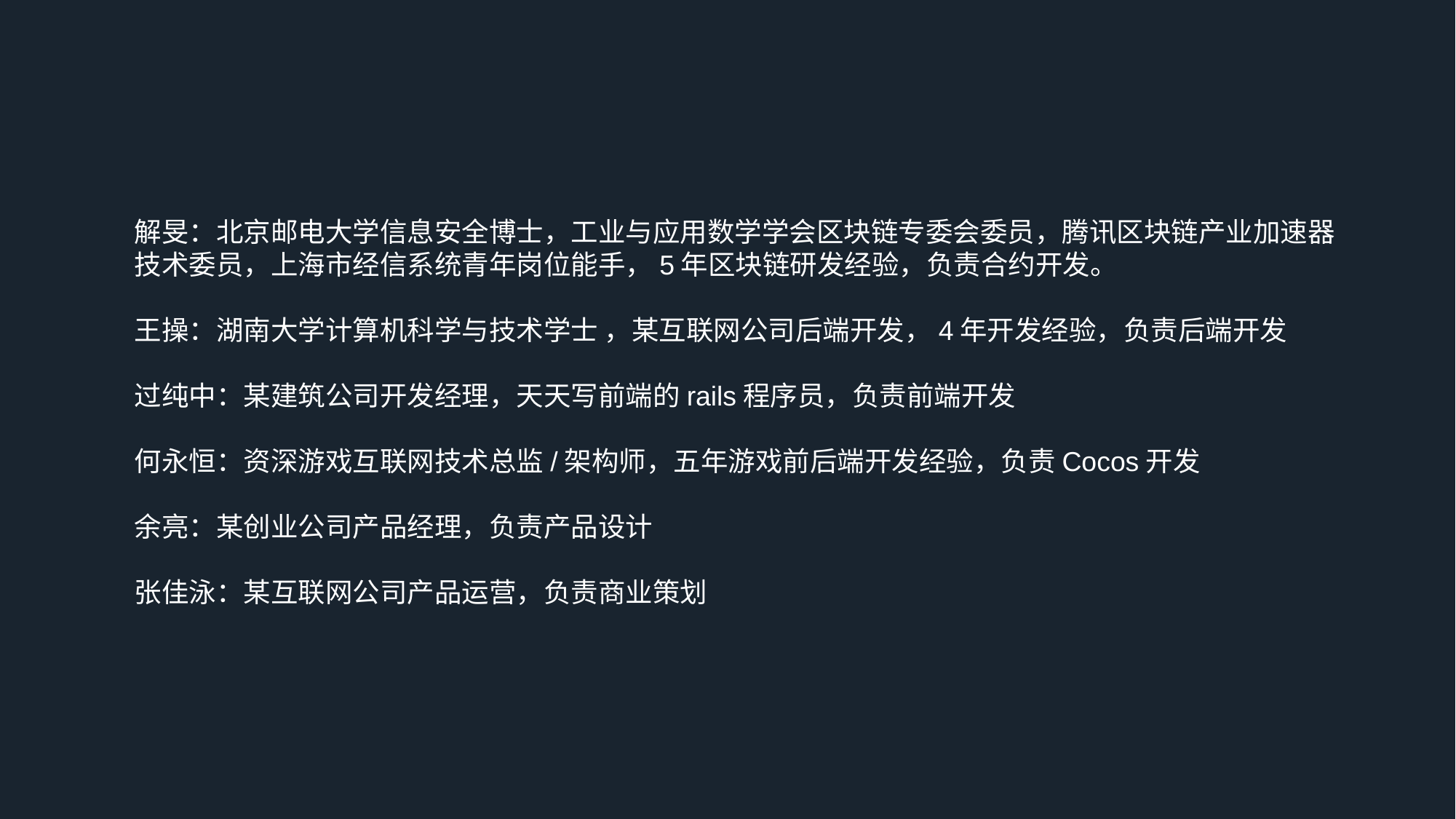

解旻：北京邮电大学信息安全博士，工业与应用数学学会区块链专委会委员，腾讯区块链产业加速器技术委员，上海市经信系统青年岗位能手，5年区块链研发经验，负责合约开发。

王操：湖南大学计算机科学与技术学士 ，某互联网公司后端开发，4年开发经验，负责后端开发

过纯中：某建筑公司开发经理，天天写前端的rails程序员，负责前端开发

何永恒：资深游戏互联网技术总监/架构师，五年游戏前后端开发经验，负责Cocos开发

余亮：某创业公司产品经理，负责产品设计

张佳泳：某互联网公司产品运营，负责商业策划